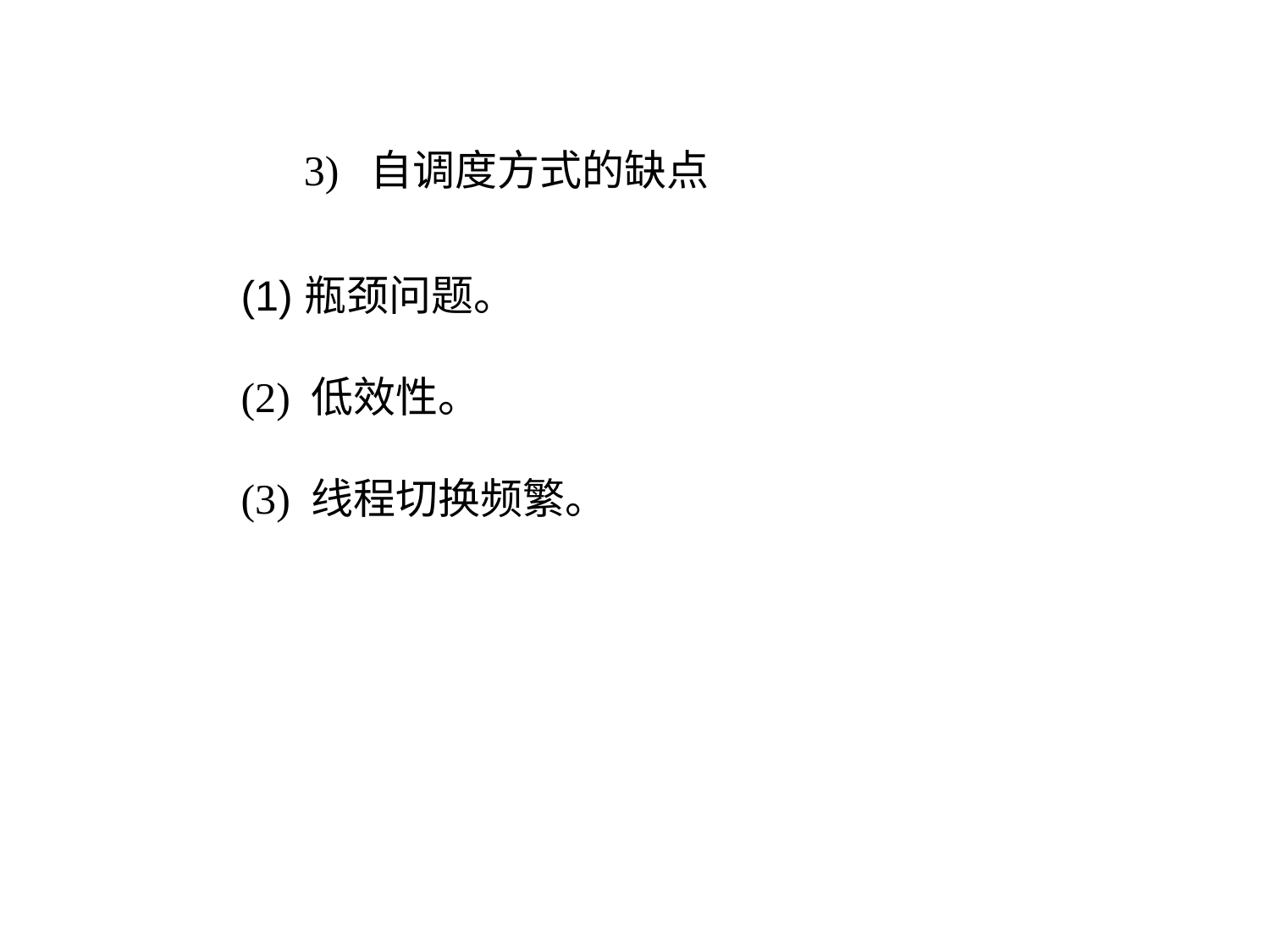

3)  自调度方式的缺点
瓶颈问题。
(2) 低效性。
(3) 线程切换频繁。